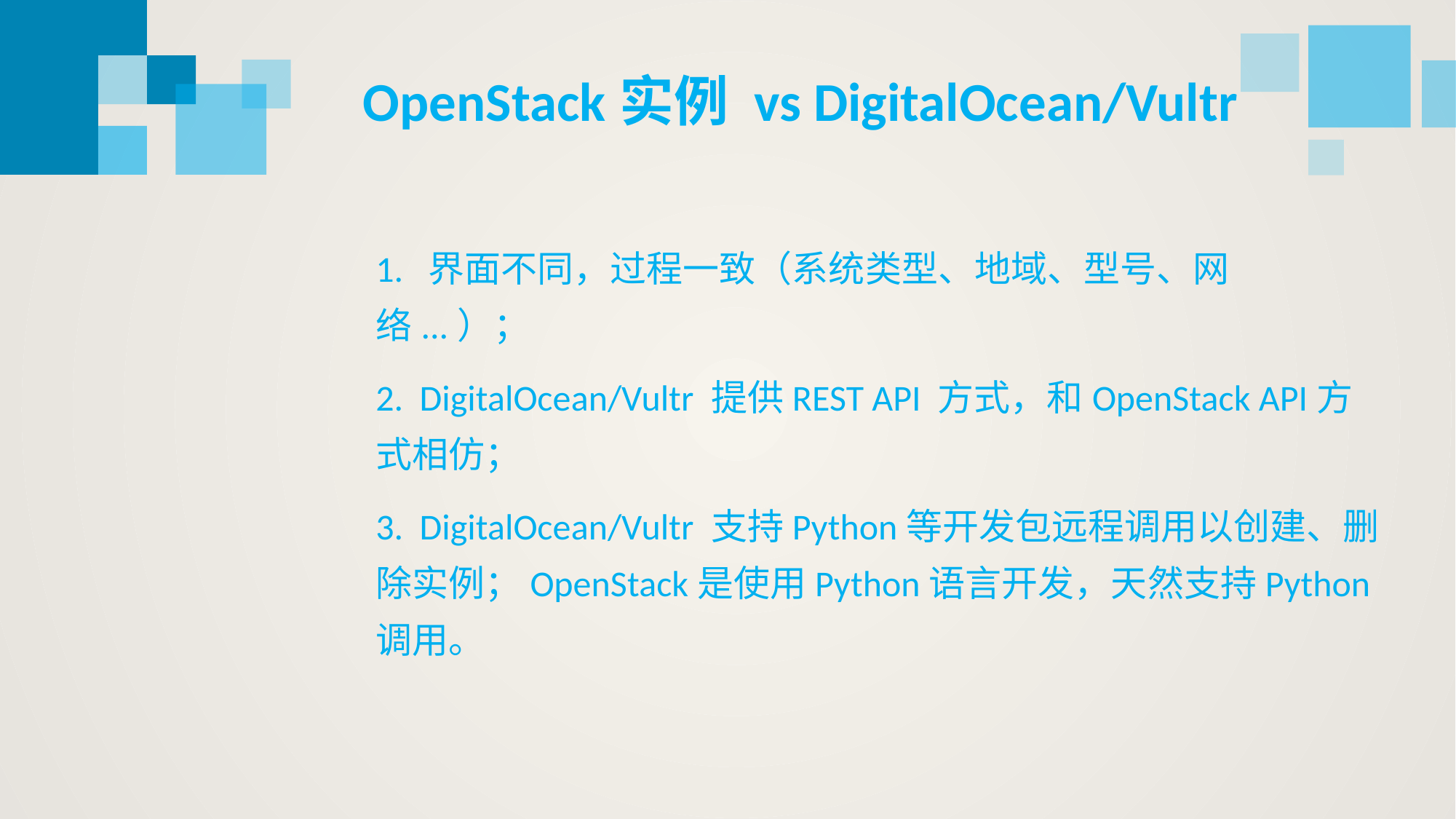

OpenStack实例 vs DigitalOcean/Vultr
1.  界面不同，过程一致（系统类型、地域、型号、网络...）；
2.  DigitalOcean/Vultr 提供REST API 方式，和OpenStack API方式相仿；
3.  DigitalOcean/Vultr 支持Python等开发包远程调用以创建、删除实例；OpenStack是使用Python语言开发，天然支持Python调用。